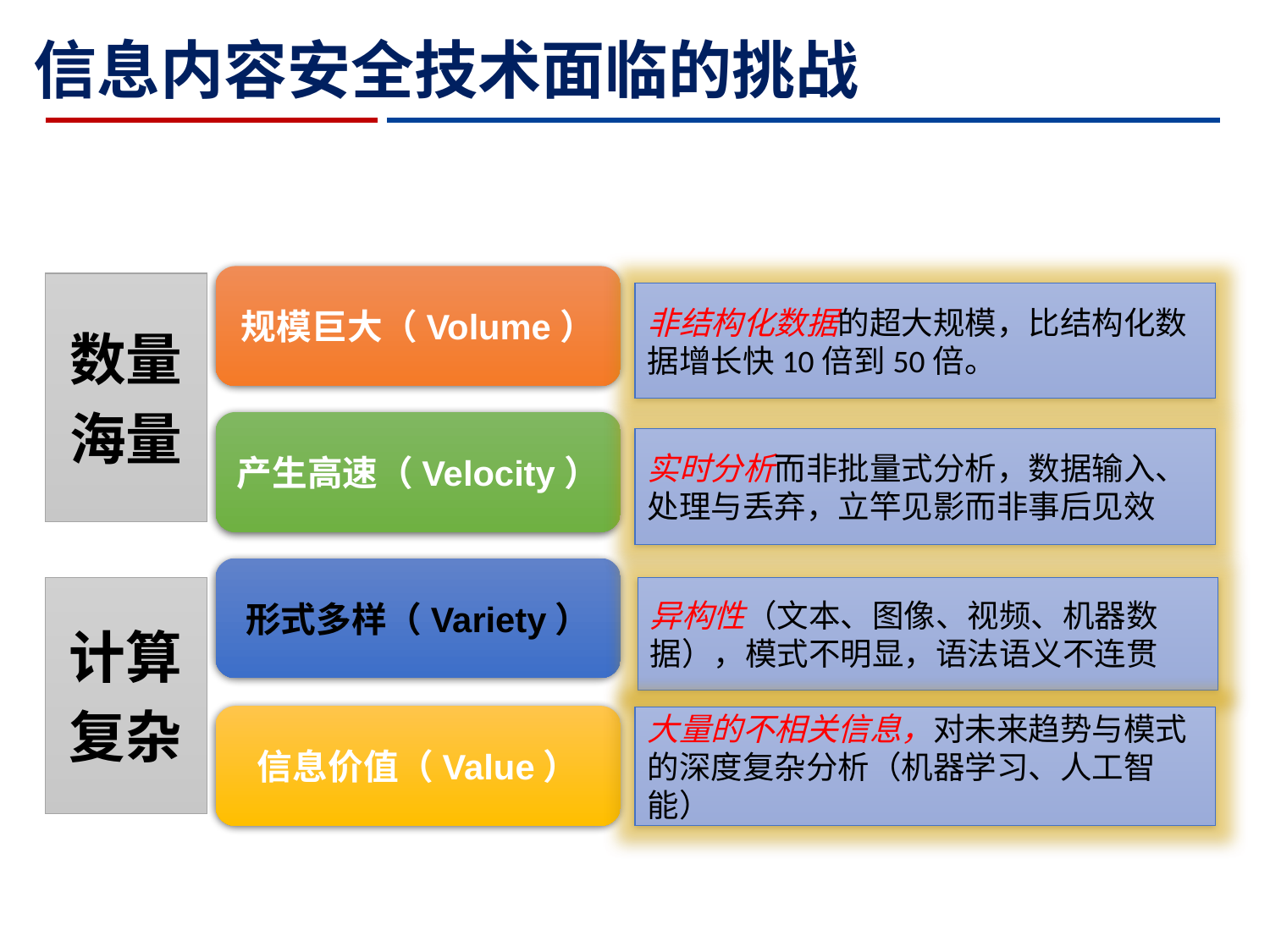

信息内容安全技术面临的挑战

规模巨大（Volume）
数量
海量
非结构化数据的超大规模，比结构化数据增长快10倍到50倍。
产生高速（Velocity）

实时分析而非批量式分析，数据输入、处理与丢弃，立竿见影而非事后见效

形式多样（Variety）
计算
复杂

异构性（文本、图像、视频、机器数据），模式不明显，语法语义不连贯

信息价值（Value）

大量的不相关信息，对未来趋势与模式的深度复杂分析（机器学习、人工智能）